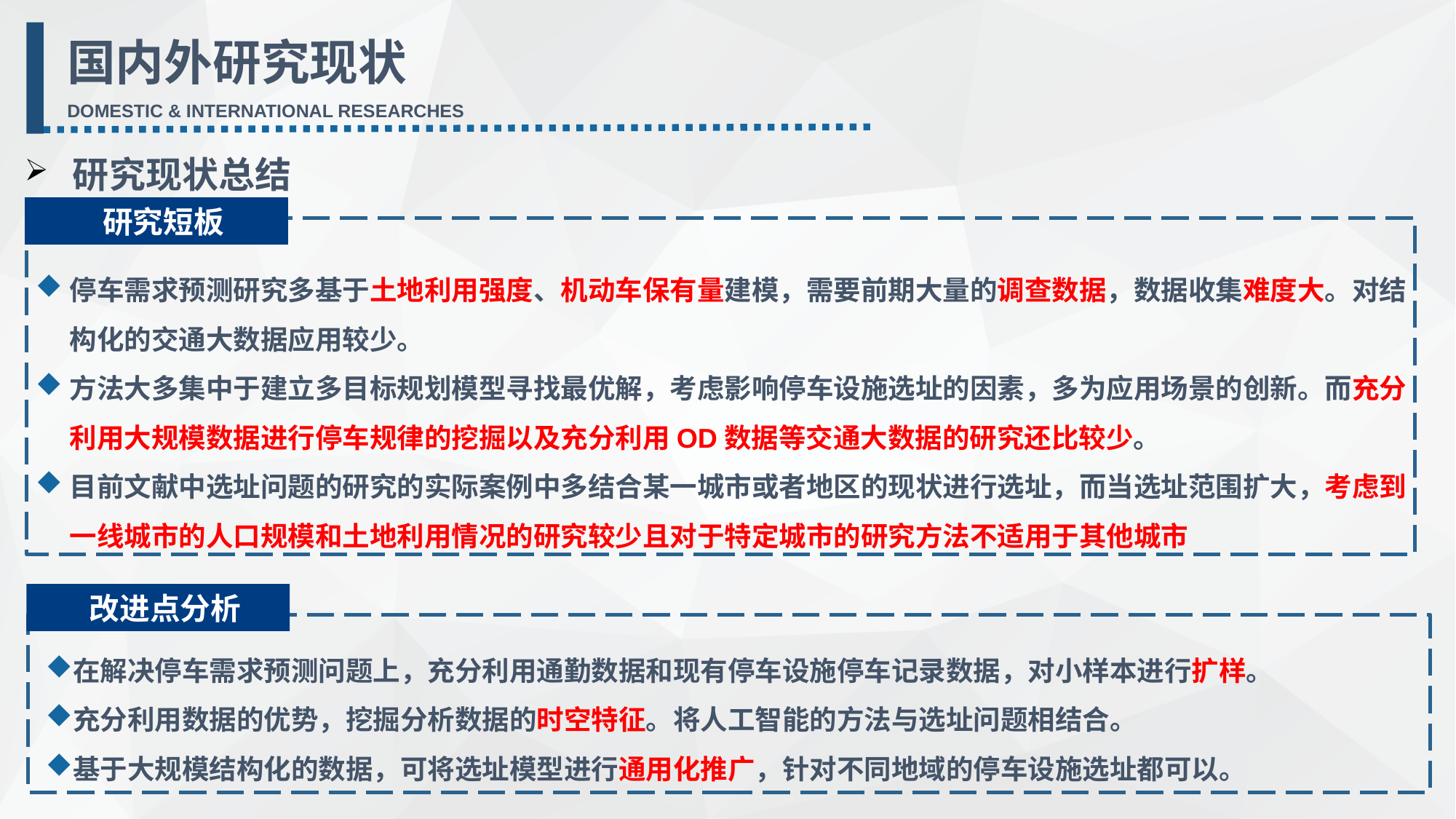

国内外研究现状
DOMESTIC & INTERNATIONAL RESEARCHES
 研究现状总结
 研究短板

停车需求预测研究多基于土地利用强度、机动车保有量建模，需要前期大量的调查数据，数据收集难度大。对结构化的交通大数据应用较少。
方法大多集中于建立多目标规划模型寻找最优解，考虑影响停车设施选址的因素，多为应用场景的创新。而充分利用大规模数据进行停车规律的挖掘以及充分利用OD数据等交通大数据的研究还比较少。
目前文献中选址问题的研究的实际案例中多结合某一城市或者地区的现状进行选址，而当选址范围扩大，考虑到一线城市的人口规模和土地利用情况的研究较少且对于特定城市的研究方法不适用于其他城市
 改进点分析

在解决停车需求预测问题上，充分利用通勤数据和现有停车设施停车记录数据，对小样本进行扩样。
充分利用数据的优势，挖掘分析数据的时空特征。将人工智能的方法与选址问题相结合。
基于大规模结构化的数据，可将选址模型进行通用化推广，针对不同地域的停车设施选址都可以。